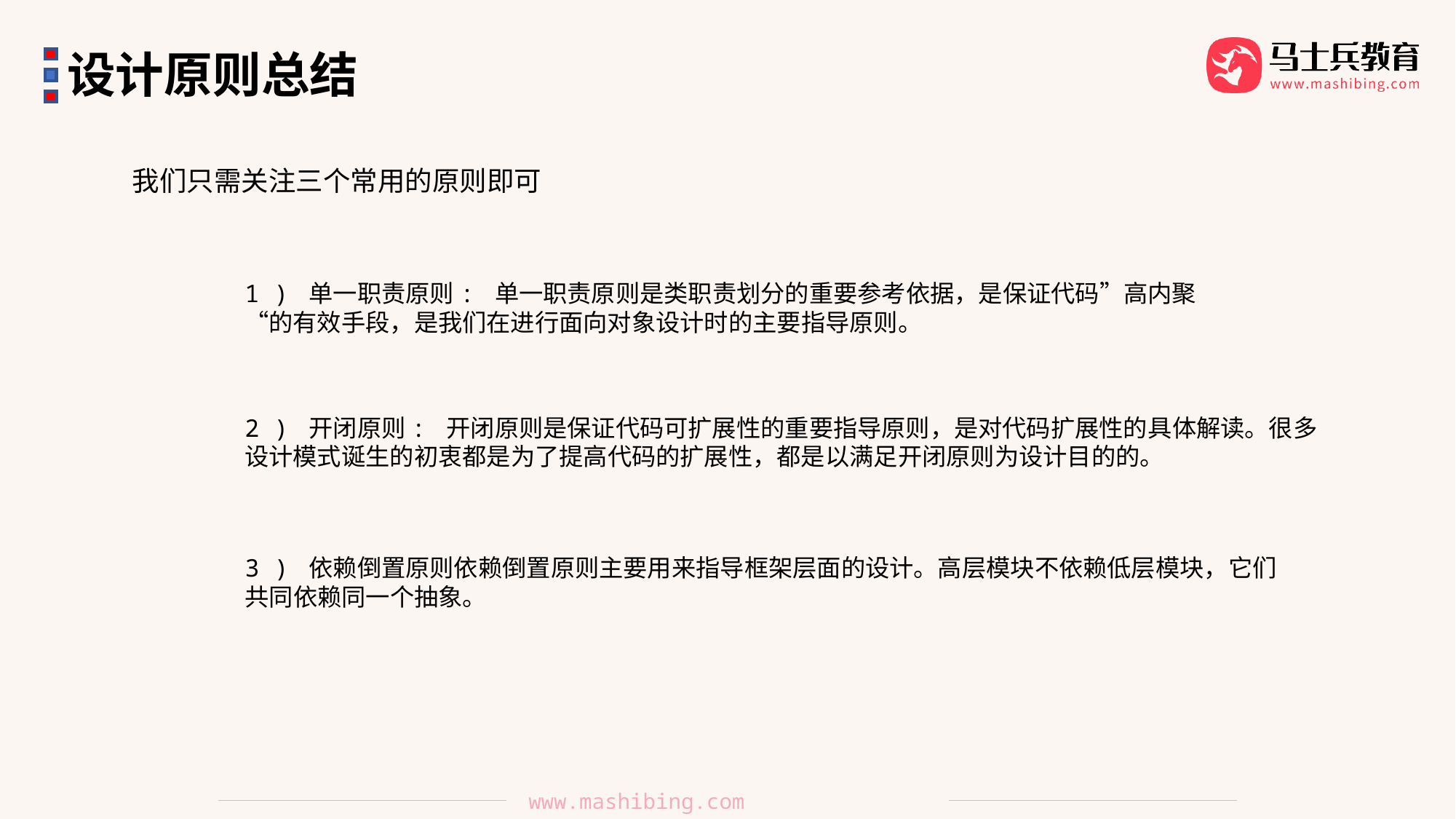

设计原则总结

我们只需关注三个常用的原则即可
1 ) 单一职责原则: 单一职责原则是类职责划分的重要参考依据，是保证代码”高内聚“的有效手段，是我们在进行面向对象设计时的主要指导原则。
2 ) 开闭原则: 开闭原则是保证代码可扩展性的重要指导原则，是对代码扩展性的具体解读。很多设计模式诞生的初衷都是为了提高代码的扩展性，都是以满足开闭原则为设计目的的。
3 ) 依赖倒置原则依赖倒置原则主要用来指导框架层面的设计。高层模块不依赖低层模块，它们共同依赖同一个抽象。